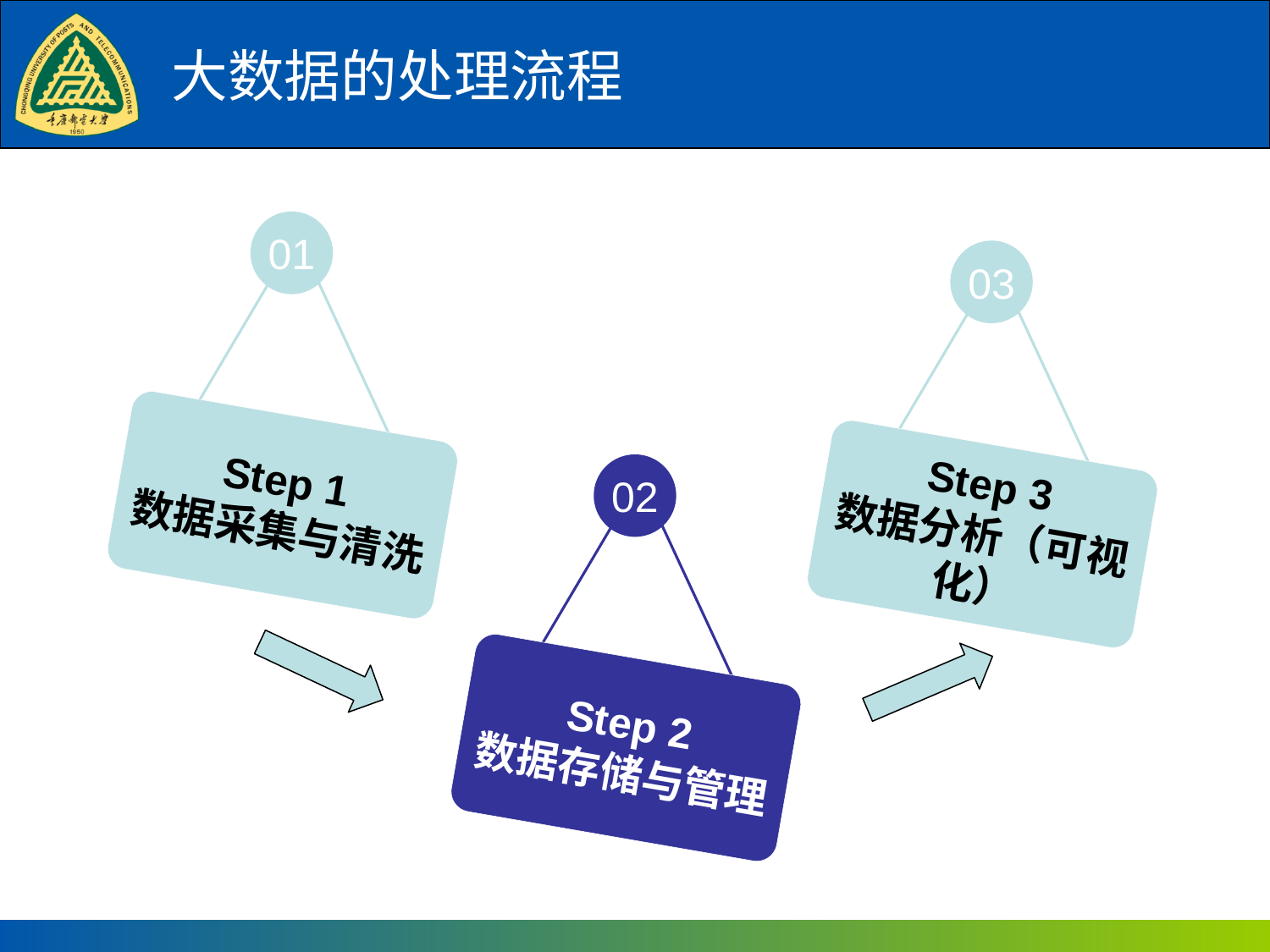

# 大数据的处理流程
01

Step 1
数据采集与清洗
03

Step 3
数据分析（可视化）
02

Step 2
数据存储与管理